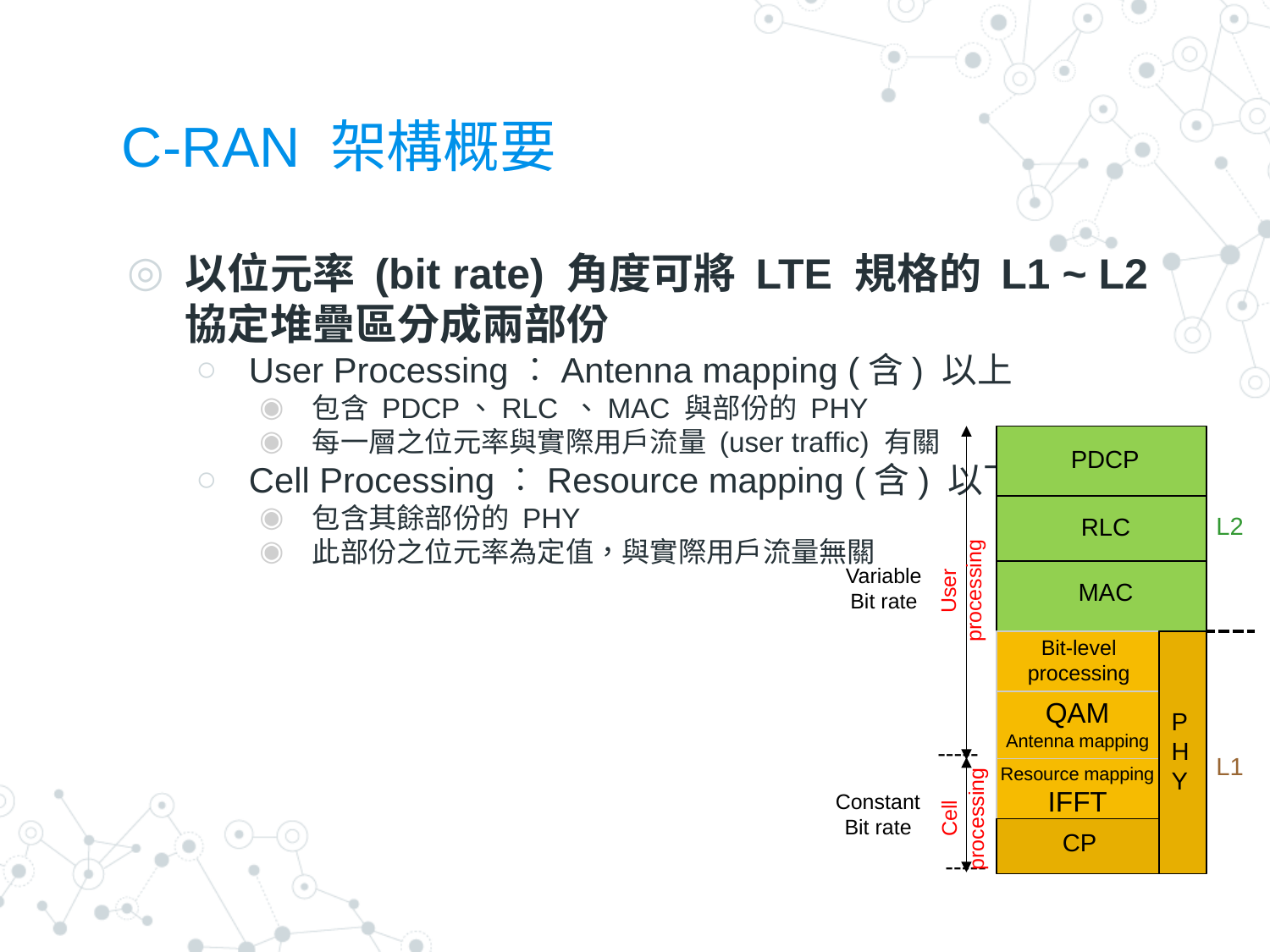

# C-RAN 架構概要
以位元率 (bit rate) 角度可將 LTE 規格的 L1 ~ L2 協定堆疊區分成兩部份
User Processing︰Antenna mapping (含) 以上
包含 PDCP、RLC 、MAC 與部份的 PHY
每一層之位元率與實際用戶流量 (user traffic) 有關
Cell Processing︰Resource mapping (含) 以下
包含其餘部份的 PHY
此部份之位元率為定值，與實際用戶流量無關

PDCP

L2
RLC
Variable
Bit rate
User processing

MAC
Bit-level
processing

QAM
Antenna mapping

PHY
-----
L1
Resource mapping
IFFT

Constant
Bit rate
Cell
processing

CP
-----